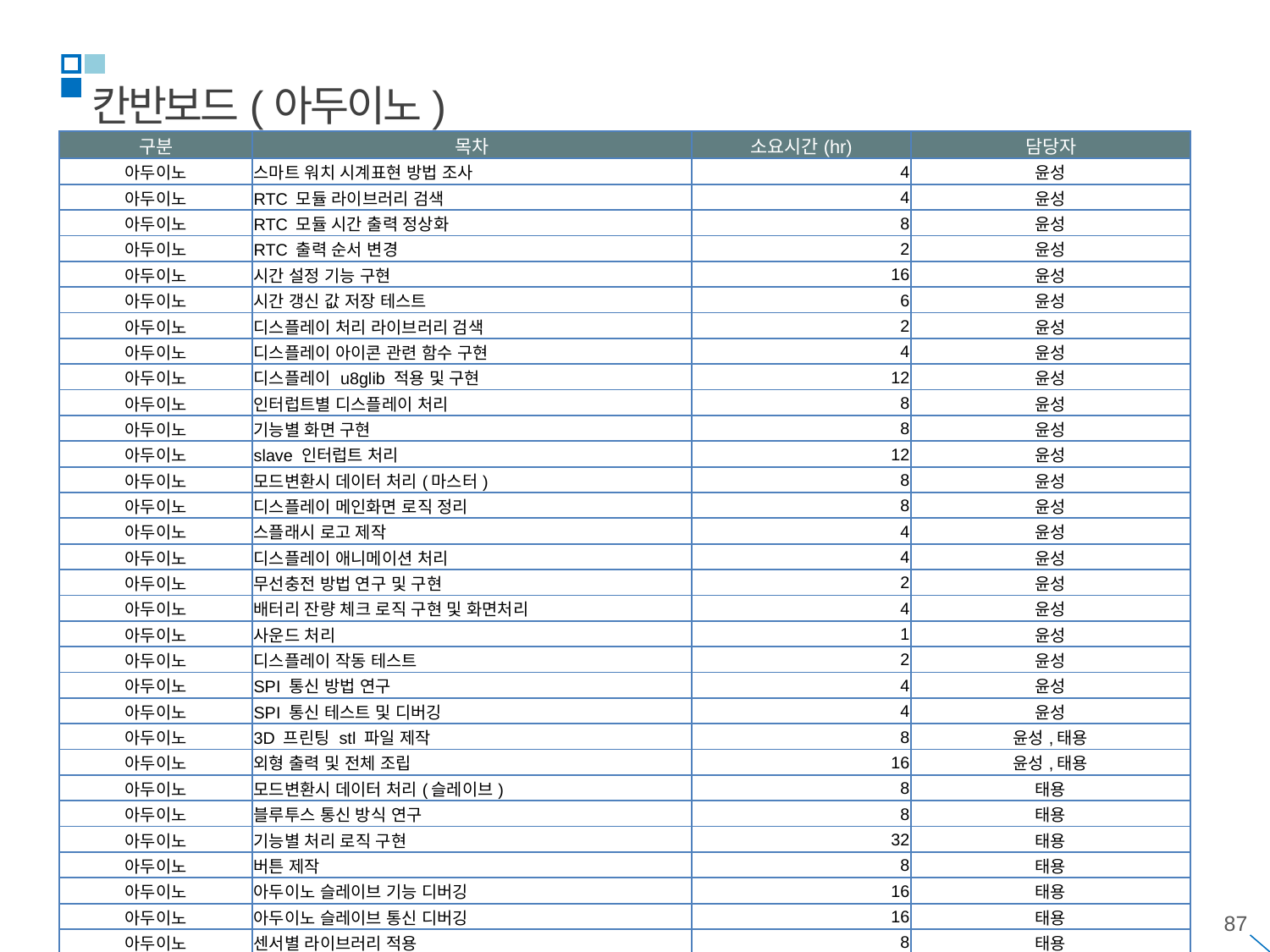

칸반보드(아두이노)
| 구분 | 목차 | 소요시간(hr) | 담당자 |
| --- | --- | --- | --- |
| 아두이노 | 스마트 워치 시계표현 방법 조사 | 4 | 윤성 |
| 아두이노 | RTC 모듈 라이브러리 검색 | 4 | 윤성 |
| 아두이노 | RTC 모듈 시간 출력 정상화 | 8 | 윤성 |
| 아두이노 | RTC 출력 순서 변경 | 2 | 윤성 |
| 아두이노 | 시간 설정 기능 구현 | 16 | 윤성 |
| 아두이노 | 시간 갱신 값 저장 테스트 | 6 | 윤성 |
| 아두이노 | 디스플레이 처리 라이브러리 검색 | 2 | 윤성 |
| 아두이노 | 디스플레이 아이콘 관련 함수 구현 | 4 | 윤성 |
| 아두이노 | 디스플레이 u8glib 적용 및 구현 | 12 | 윤성 |
| 아두이노 | 인터럽트별 디스플레이 처리 | 8 | 윤성 |
| 아두이노 | 기능별 화면 구현 | 8 | 윤성 |
| 아두이노 | slave 인터럽트 처리 | 12 | 윤성 |
| 아두이노 | 모드변환시 데이터 처리(마스터) | 8 | 윤성 |
| 아두이노 | 디스플레이 메인화면 로직 정리 | 8 | 윤성 |
| 아두이노 | 스플래시 로고 제작 | 4 | 윤성 |
| 아두이노 | 디스플레이 애니메이션 처리 | 4 | 윤성 |
| 아두이노 | 무선충전 방법 연구 및 구현 | 2 | 윤성 |
| 아두이노 | 배터리 잔량 체크 로직 구현 및 화면처리 | 4 | 윤성 |
| 아두이노 | 사운드 처리 | 1 | 윤성 |
| 아두이노 | 디스플레이 작동 테스트 | 2 | 윤성 |
| 아두이노 | SPI 통신 방법 연구 | 4 | 윤성 |
| 아두이노 | SPI 통신 테스트 및 디버깅 | 4 | 윤성 |
| 아두이노 | 3D 프린팅 stl 파일 제작 | 8 | 윤성,태용 |
| 아두이노 | 외형 출력 및 전체 조립 | 16 | 윤성,태용 |
| 아두이노 | 모드변환시 데이터 처리(슬레이브) | 8 | 태용 |
| 아두이노 | 블루투스 통신 방식 연구 | 8 | 태용 |
| 아두이노 | 기능별 처리 로직 구현 | 32 | 태용 |
| 아두이노 | 버튼 제작 | 8 | 태용 |
| 아두이노 | 아두이노 슬레이브 기능 디버깅 | 16 | 태용 |
| 아두이노 | 아두이노 슬레이브 통신 디버깅 | 16 | 태용 |
| 아두이노 | 센서별 라이브러리 적용 | 8 | 태용 |
| 아두이노 | 메뉴버튼 인터럽트에 따른 처리 구현 | 6 | 태용 |
| 아두이노 | 하드웨어 설계 | 6 | 태용 |
| 아두이노 | 프로세스 명세서 수정 | 8 | 태용 |
| 아두이노 | 아두이노 보드레이트 이상 디버깅 | 4 | 태용 |
| 아두이노 | 아두이노-안드로이드 통신 테스트 및 디버깅 | 8 | 태용,재광 |